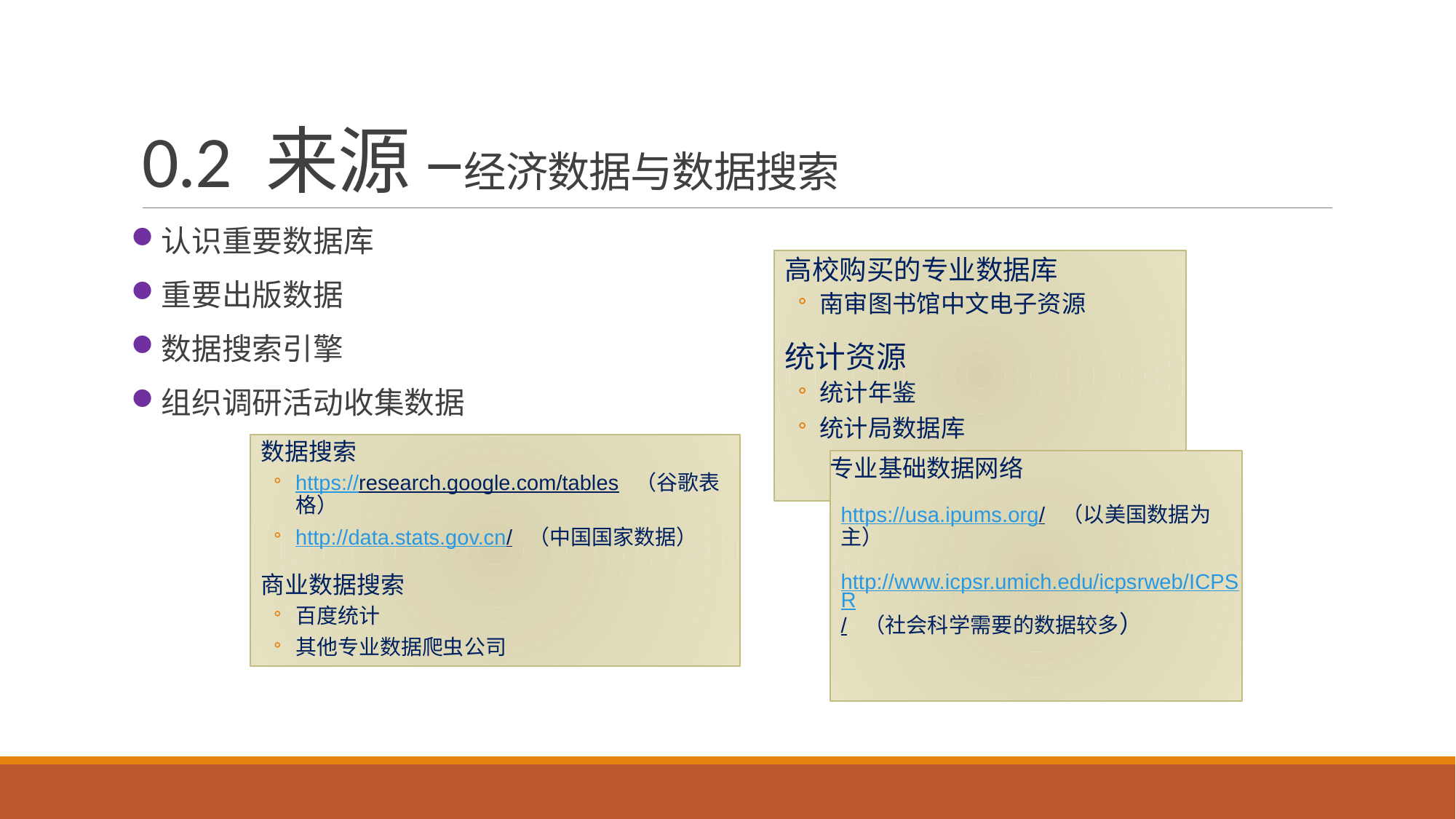

# 0.2 来源 –经济数据与数据搜索
认识重要数据库
重要出版数据
数据搜索引擎
组织调研活动收集数据
高校购买的专业数据库
南审图书馆中文电子资源
统计资源
统计年鉴
统计局数据库
数据搜索
https://research.google.com/tables  （谷歌表格）
http://data.stats.gov.cn/  （中国国家数据）
商业数据搜索
百度统计
其他专业数据爬虫公司

专业基础数据网络
https://usa.ipums.org/  （以美国数据为主）
http://www.icpsr.umich.edu/icpsrweb/ICPSR/  （社会科学需要的数据较多）